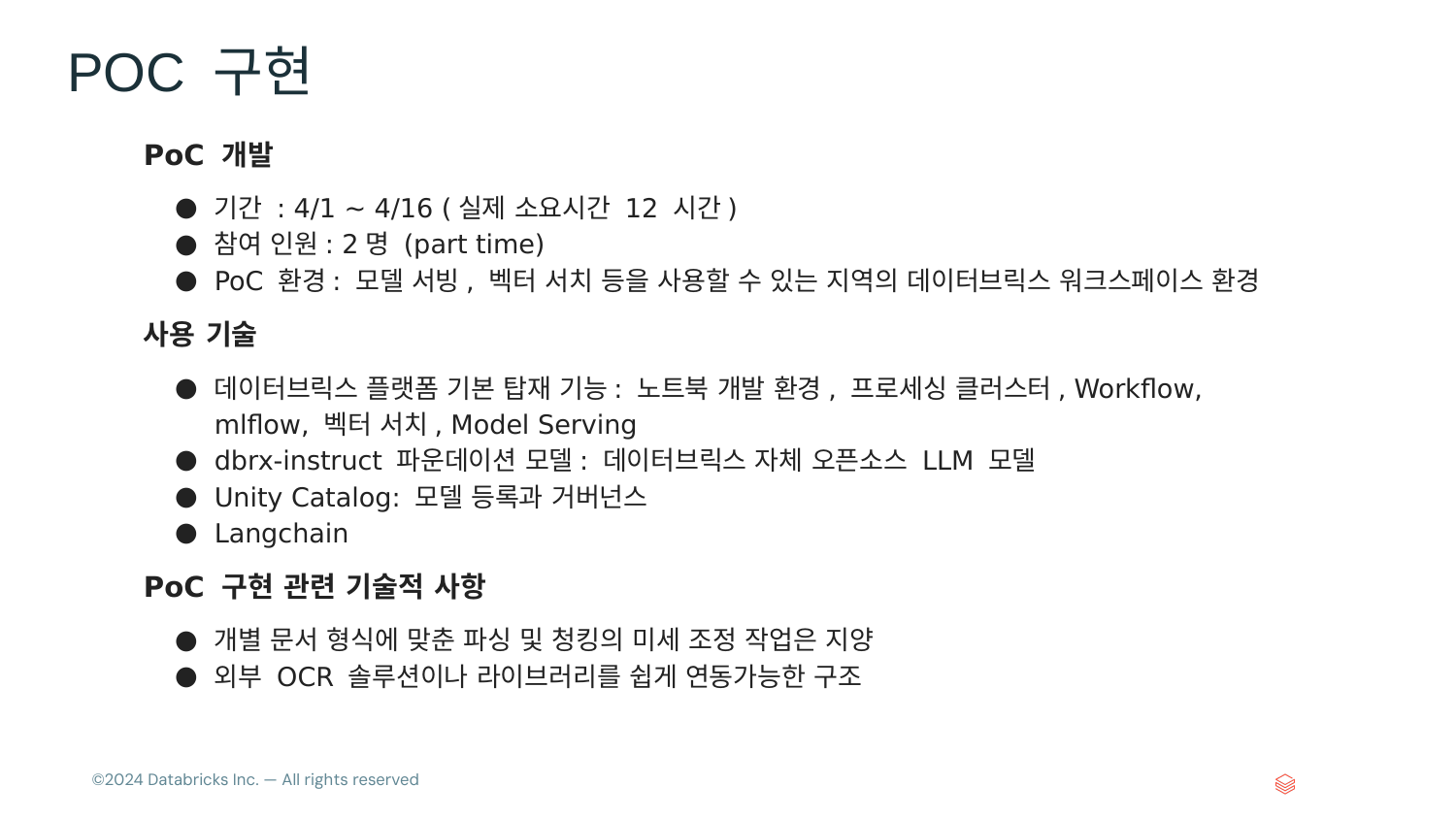

# POC 구현
PoC 개발
기간 : 4/1 ~ 4/16 (실제 소요시간 12 시간)
참여 인원: 2명 (part time)
PoC 환경: 모델 서빙, 벡터 서치 등을 사용할 수 있는 지역의 데이터브릭스 워크스페이스 환경
사용 기술
데이터브릭스 플랫폼 기본 탑재 기능: 노트북 개발 환경, 프로세싱 클러스터, Workflow, mlflow, 벡터 서치, Model Serving
dbrx-instruct 파운데이션 모델: 데이터브릭스 자체 오픈소스 LLM 모델
Unity Catalog: 모델 등록과 거버넌스
Langchain
PoC 구현 관련 기술적 사항
개별 문서 형식에 맞춘 파싱 및 청킹의 미세 조정 작업은 지양
외부 OCR 솔루션이나 라이브러리를 쉽게 연동가능한 구조